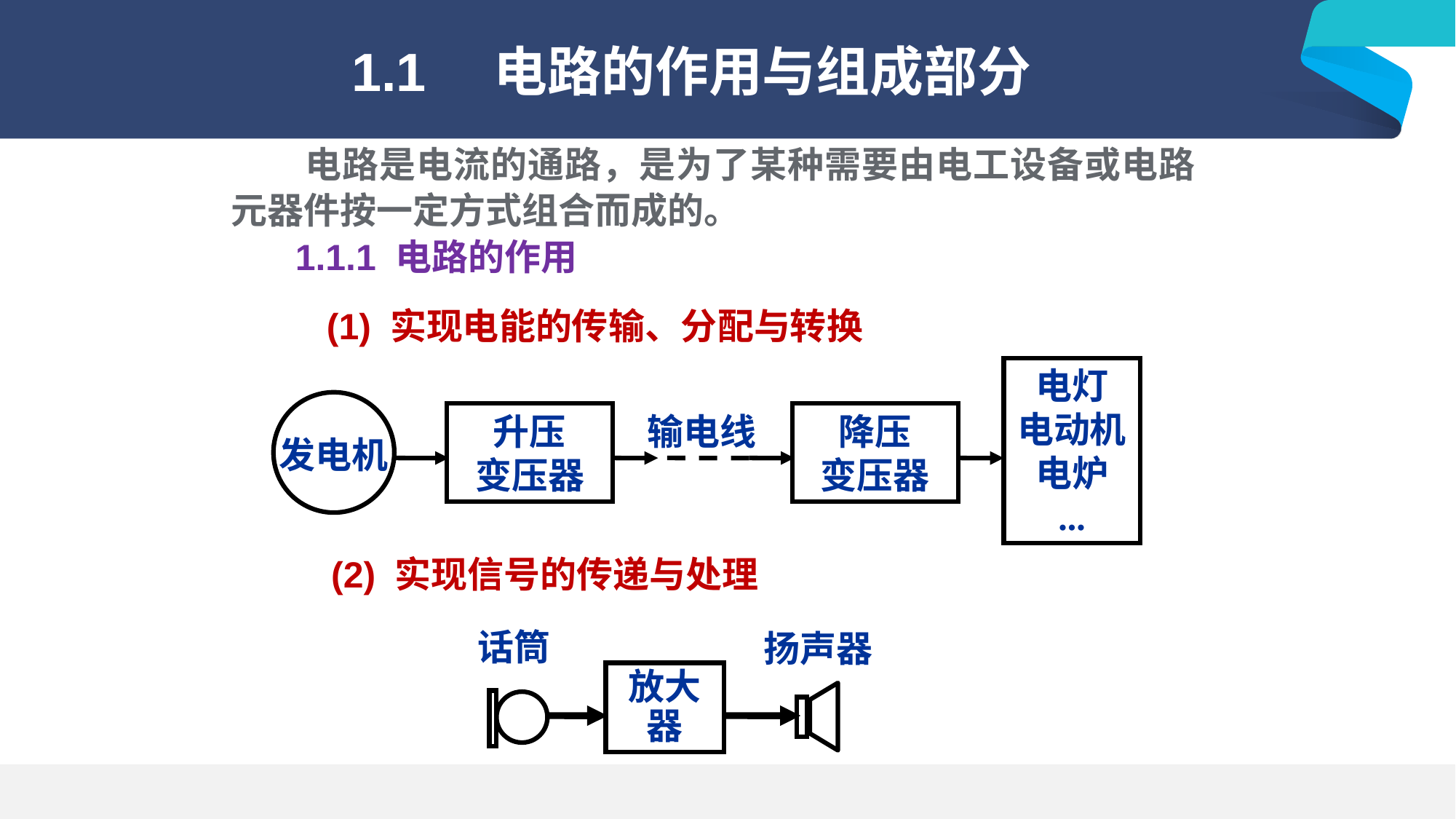

# 1.1　电路的作用与组成部分
　　电路是电流的通路，是为了某种需要由电工设备或电路元器件按一定方式组合而成的。
1.1.1 电路的作用
(1) 实现电能的传输、分配与转换
电灯
电动机电炉
...

升压
变压器
输电线
降压
变压器
发电机

(2) 实现信号的传递与处理
话筒
扬声器
放大器